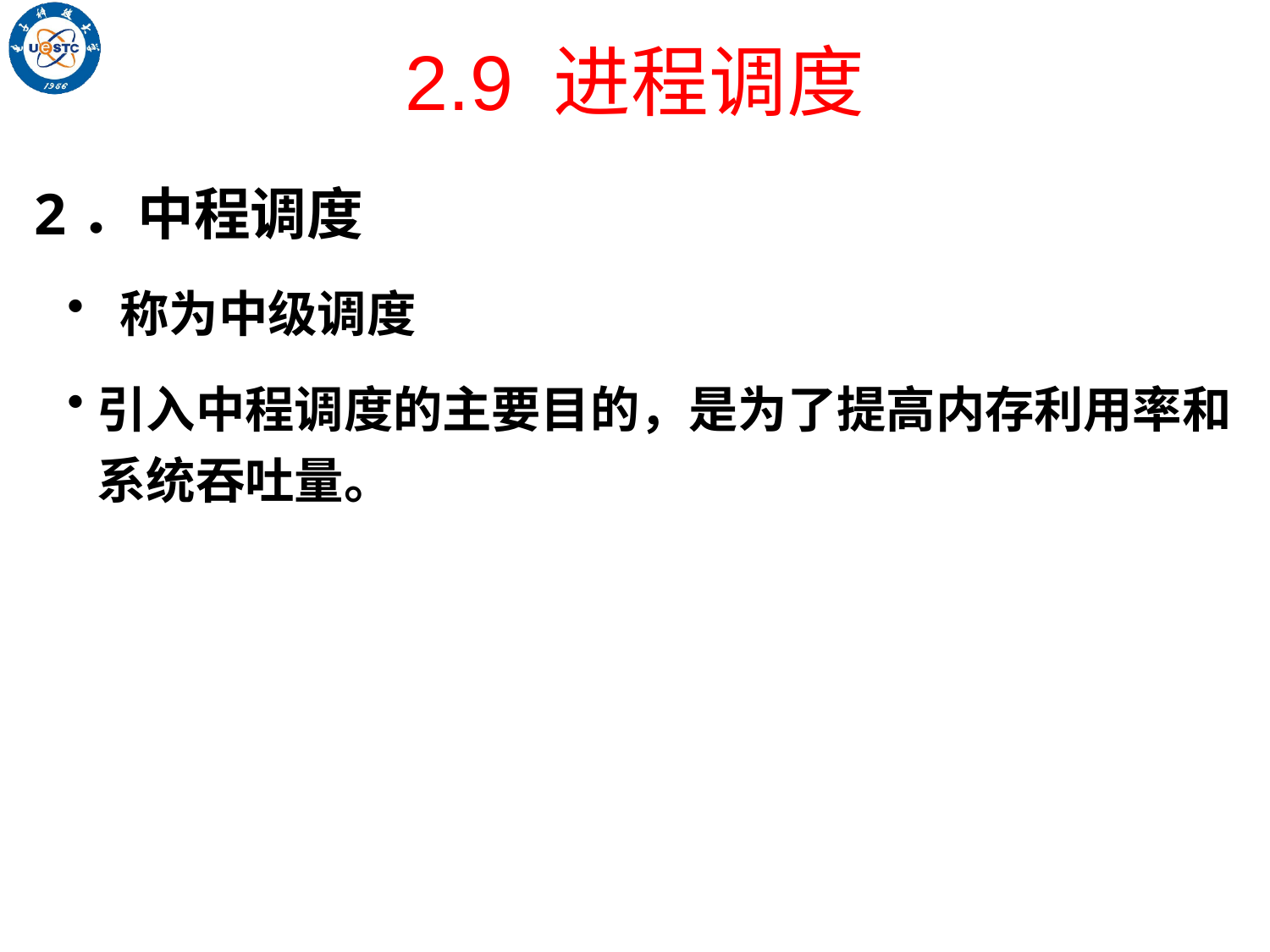

# 2.9 进程调度
2．中程调度
 称为中级调度
引入中程调度的主要目的，是为了提高内存利用率和系统吞吐量。